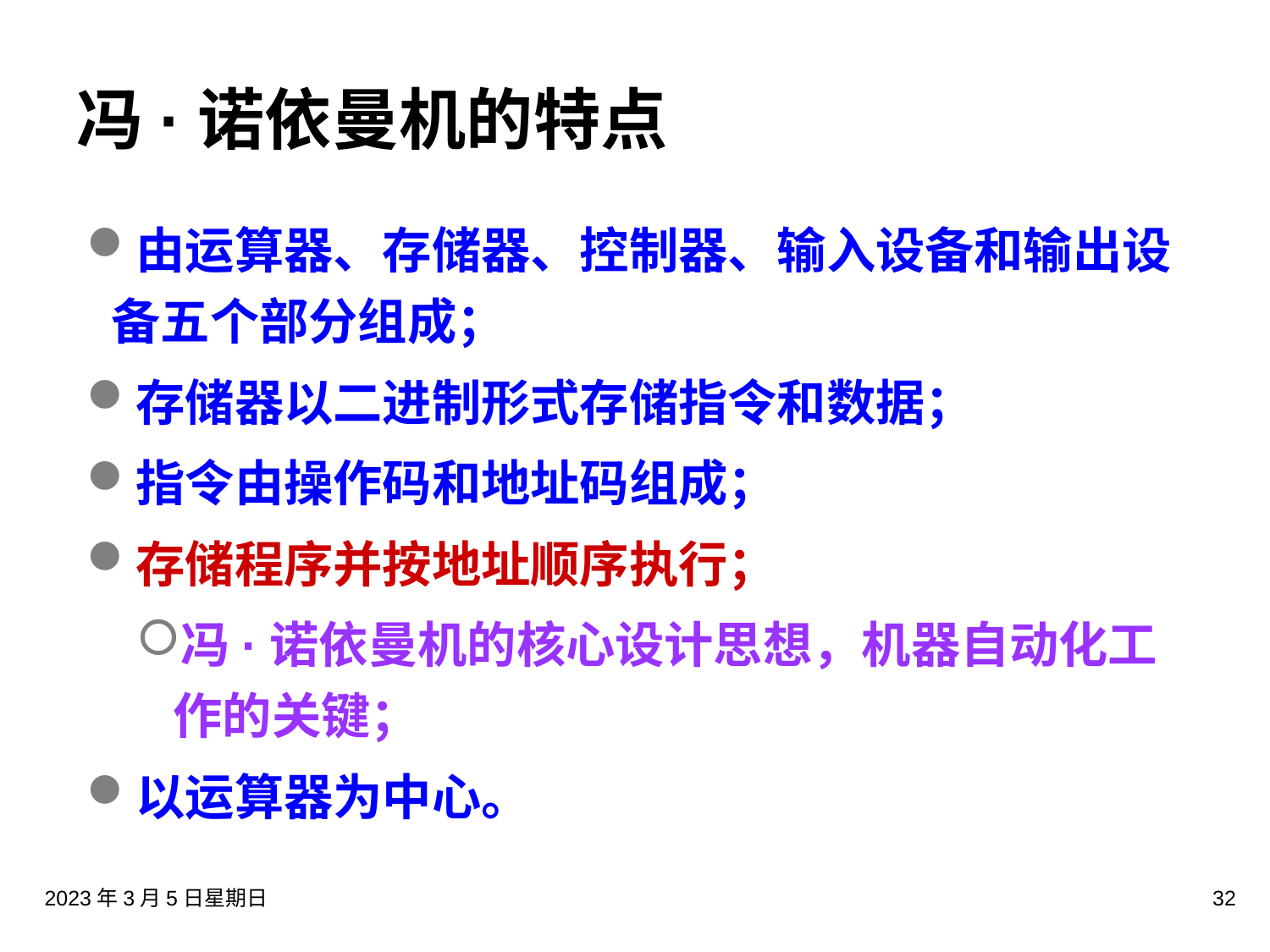

# 冯·诺依曼机的特点
由运算器、存储器、控制器、输入设备和输出设备五个部分组成；
存储器以二进制形式存储指令和数据；
指令由操作码和地址码组成；
存储程序并按地址顺序执行；
冯·诺依曼机的核心设计思想，机器自动化工作的关键；
以运算器为中心。
2023年3月5日星期日
32